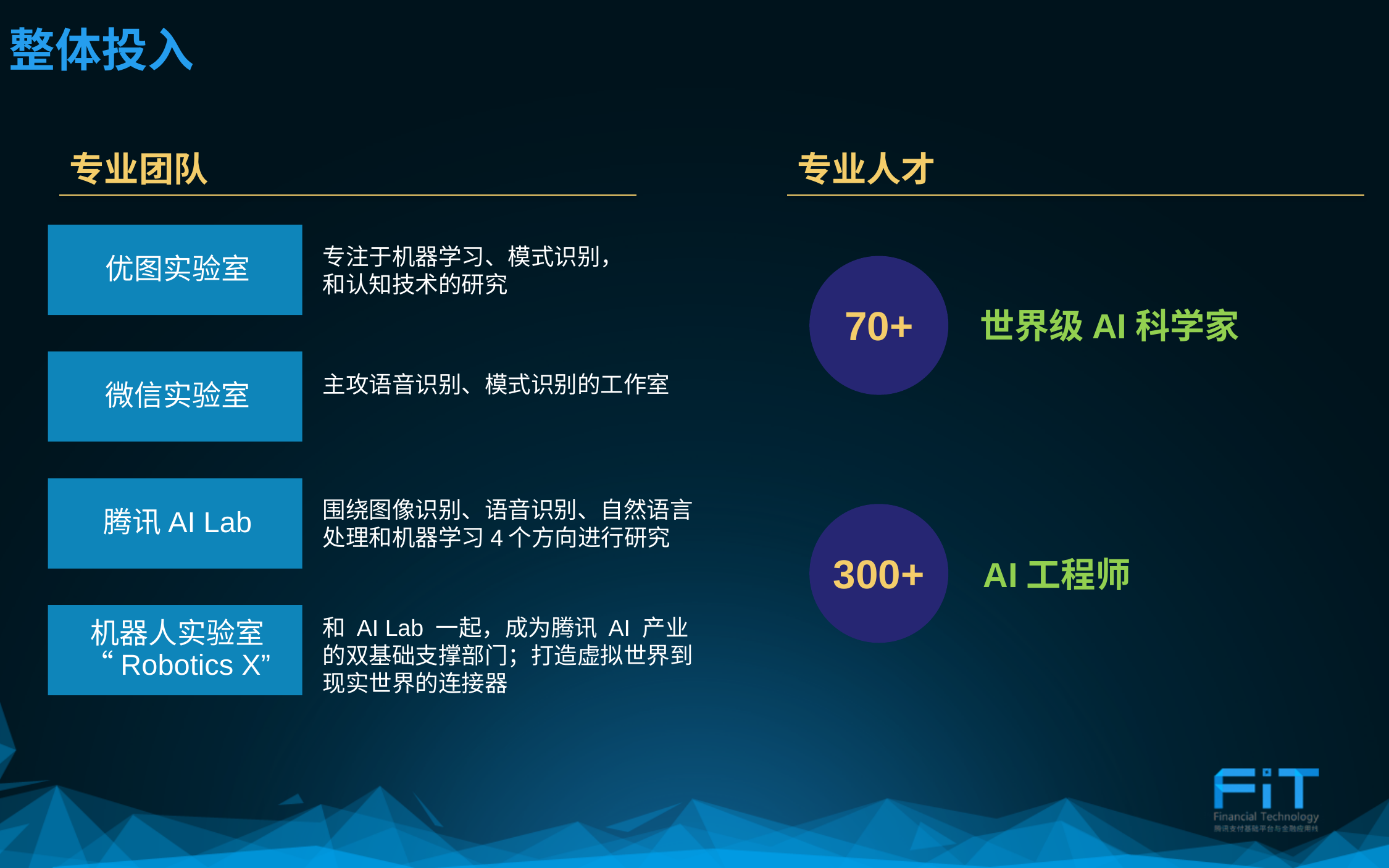

整体投入
专业团队
专业人才
优图实验室
专注于机器学习、模式识别，和认知技术的研究

70+
世界级AI科学家
微信实验室
主攻语音识别、模式识别的工作室
腾讯AI Lab
围绕图像识别、语音识别、自然语言处理和机器学习4个方向进行研究

300+
AI工程师
机器人实验室“Robotics X”
和 AI Lab 一起，成为腾讯 AI 产业的双基础支撑部门；打造虚拟世界到现实世界的连接器